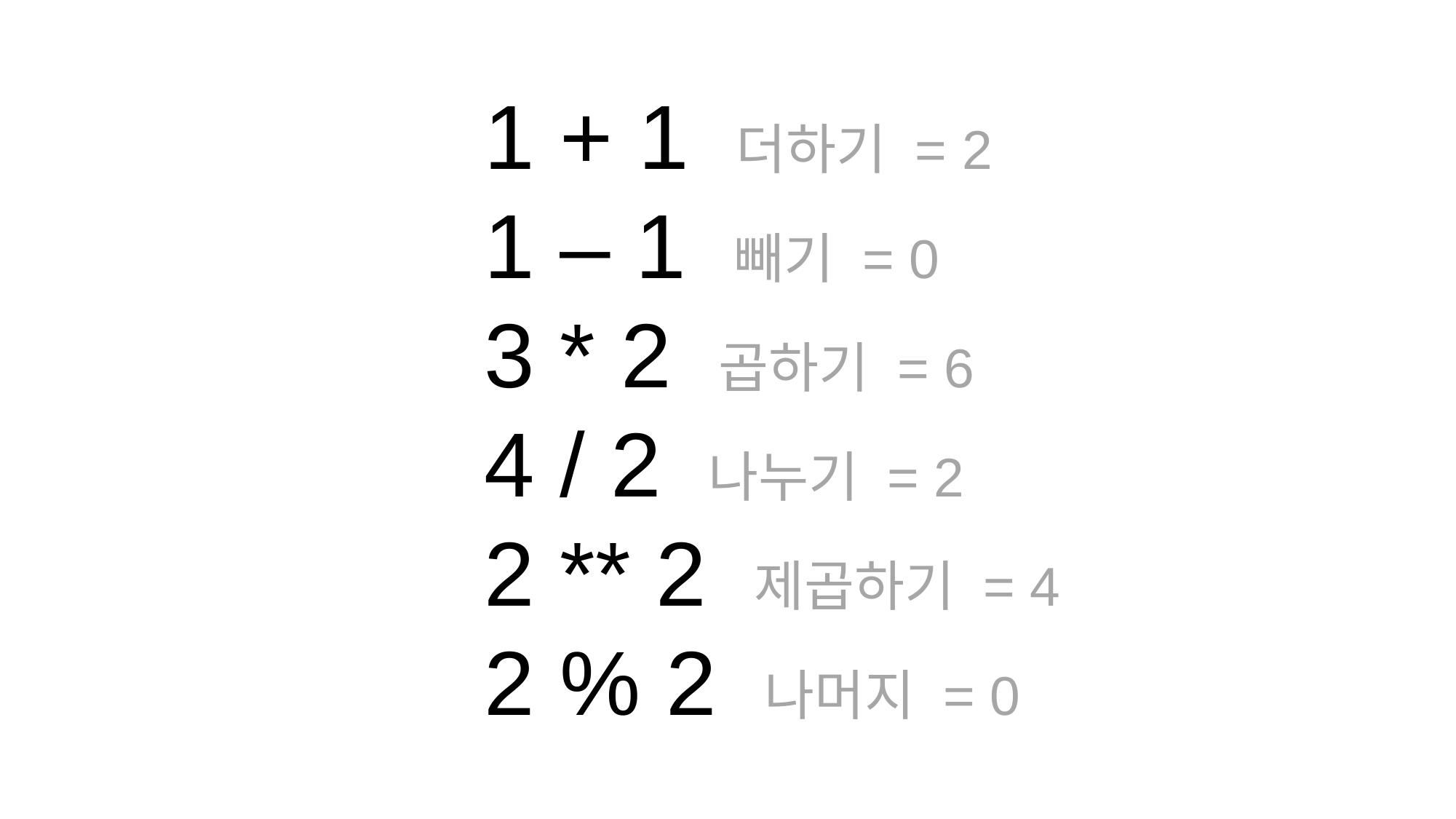

1 + 1 더하기 = 2
1 – 1 빼기 = 0
3 * 2 곱하기 = 6
4 / 2 나누기 = 2
2 ** 2 제곱하기 = 4
2 % 2 나머지 = 0